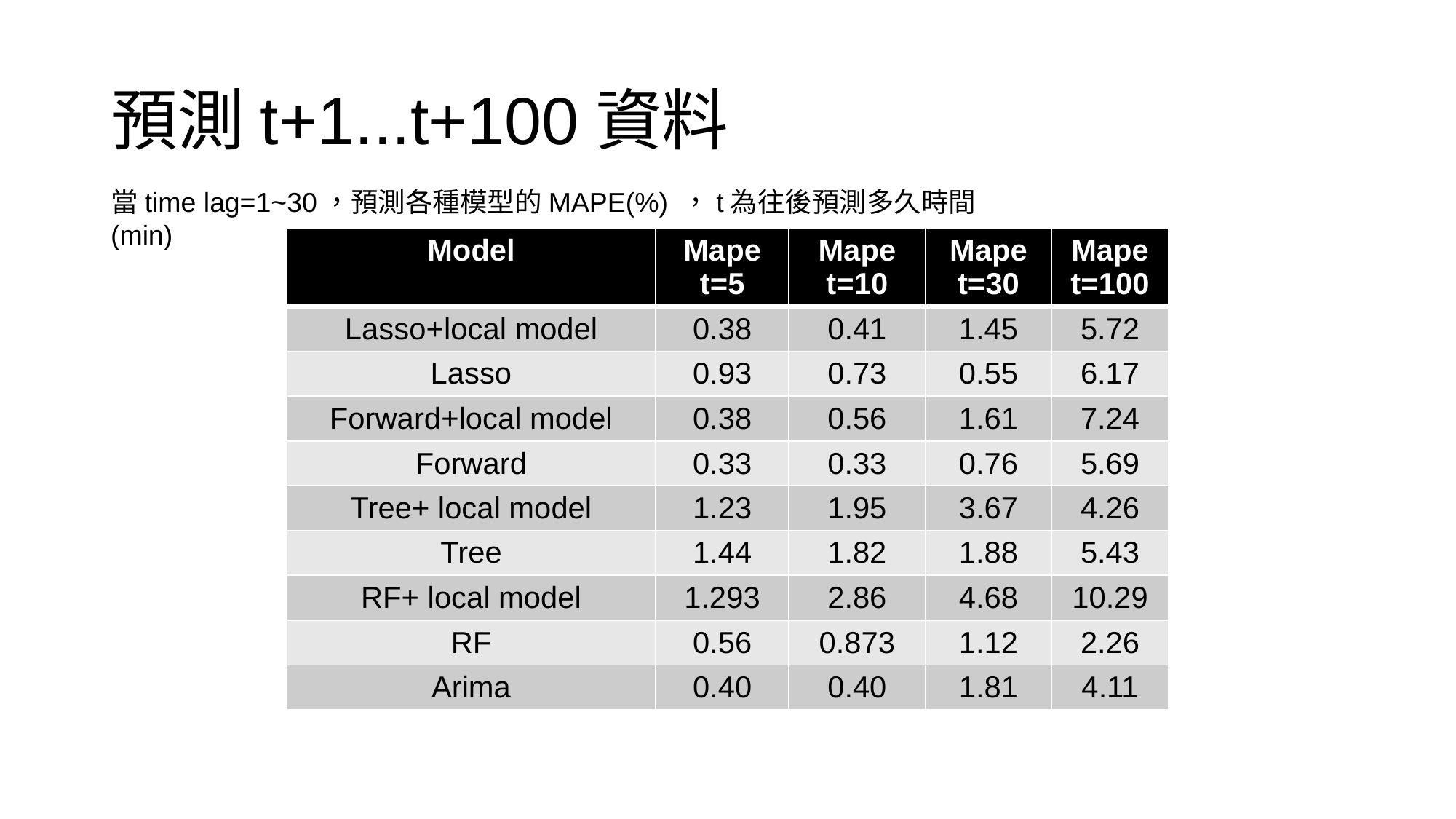

# 預測t+1...t+100資料
當time lag=1~30，預測各種模型的MAPE(%) ，t為往後預測多久時間(min)
| Model | Mape t=5 | Mape t=10 | Mape t=30 | Mape t=100 |
| --- | --- | --- | --- | --- |
| Lasso+local model | 0.38 | 0.41 | 1.45 | 5.72 |
| Lasso | 0.93 | 0.73 | 0.55 | 6.17 |
| Forward+local model | 0.38 | 0.56 | 1.61 | 7.24 |
| Forward | 0.33 | 0.33 | 0.76 | 5.69 |
| Tree+ local model | 1.23 | 1.95 | 3.67 | 4.26 |
| Tree | 1.44 | 1.82 | 1.88 | 5.43 |
| RF+ local model | 1.293 | 2.86 | 4.68 | 10.29 |
| RF | 0.56 | 0.873 | 1.12 | 2.26 |
| Arima | 0.40 | 0.40 | 1.81 | 4.11 |